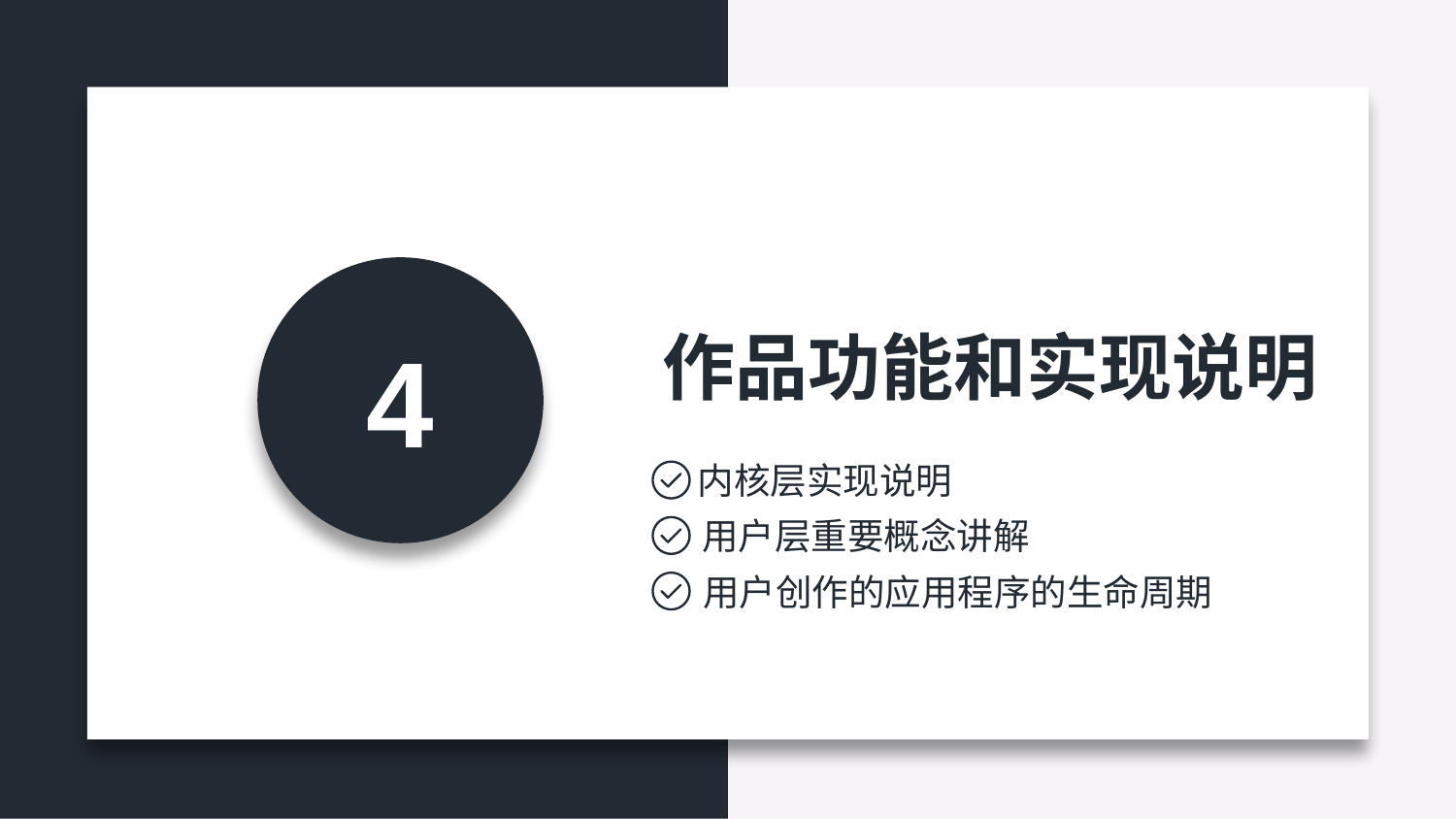

作品功能和实现说明
4
内核层实现说明

用户层重要概念讲解

用户创作的应用程序的生命周期